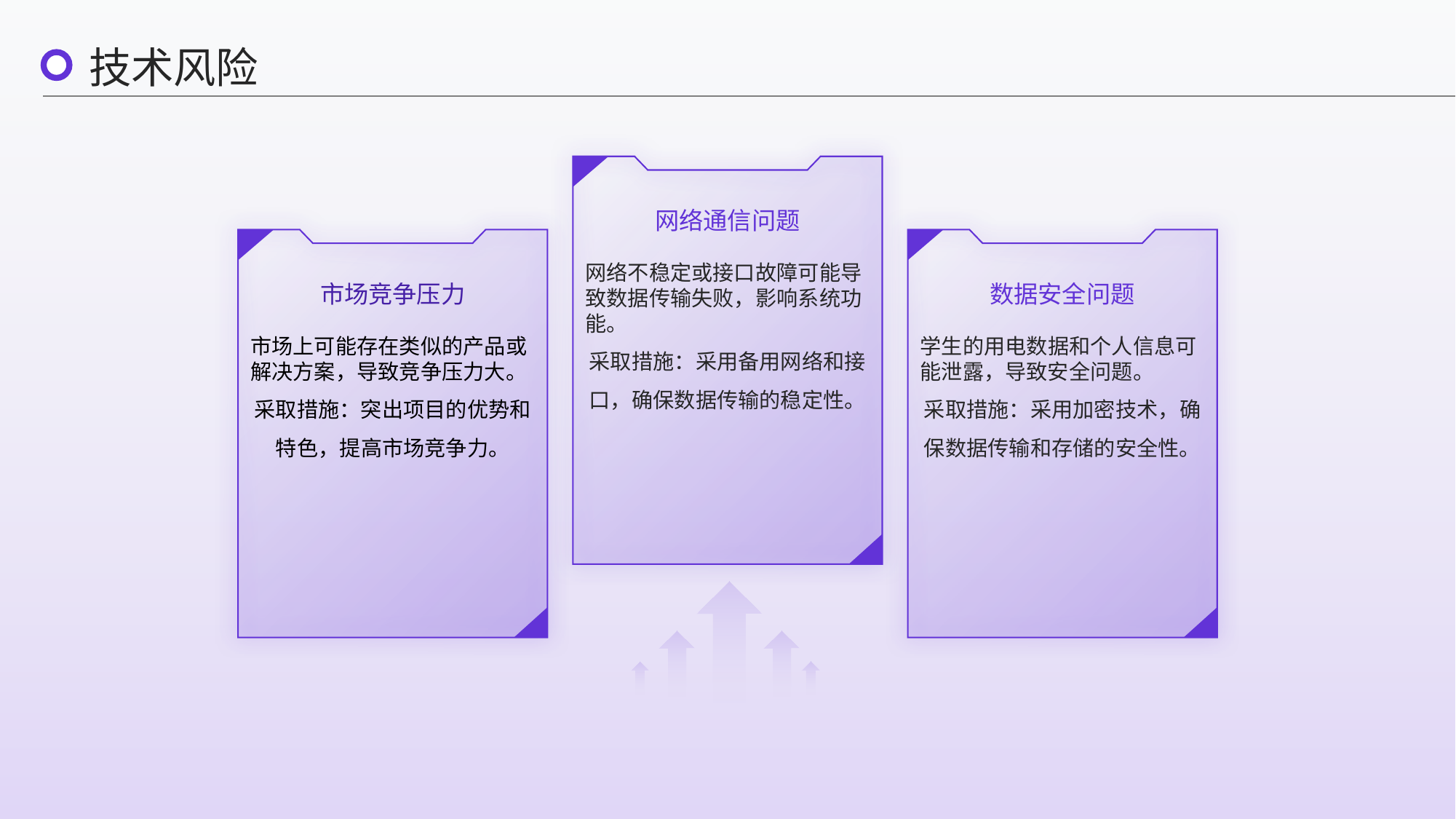

技术风险

网络通信问题

市场竞争压力
数据安全问题
网络不稳定或接口故障可能导致数据传输失败，影响系统功能。
采取措施：采用备用网络和接口，确保数据传输的稳定性。
市场上可能存在类似的产品或解决方案，导致竞争压力大。
采取措施：突出项目的优势和特色，提高市场竞争力。
学生的用电数据和个人信息可能泄露，导致安全问题。
采取措施：采用加密技术，确保数据传输和存储的安全性。